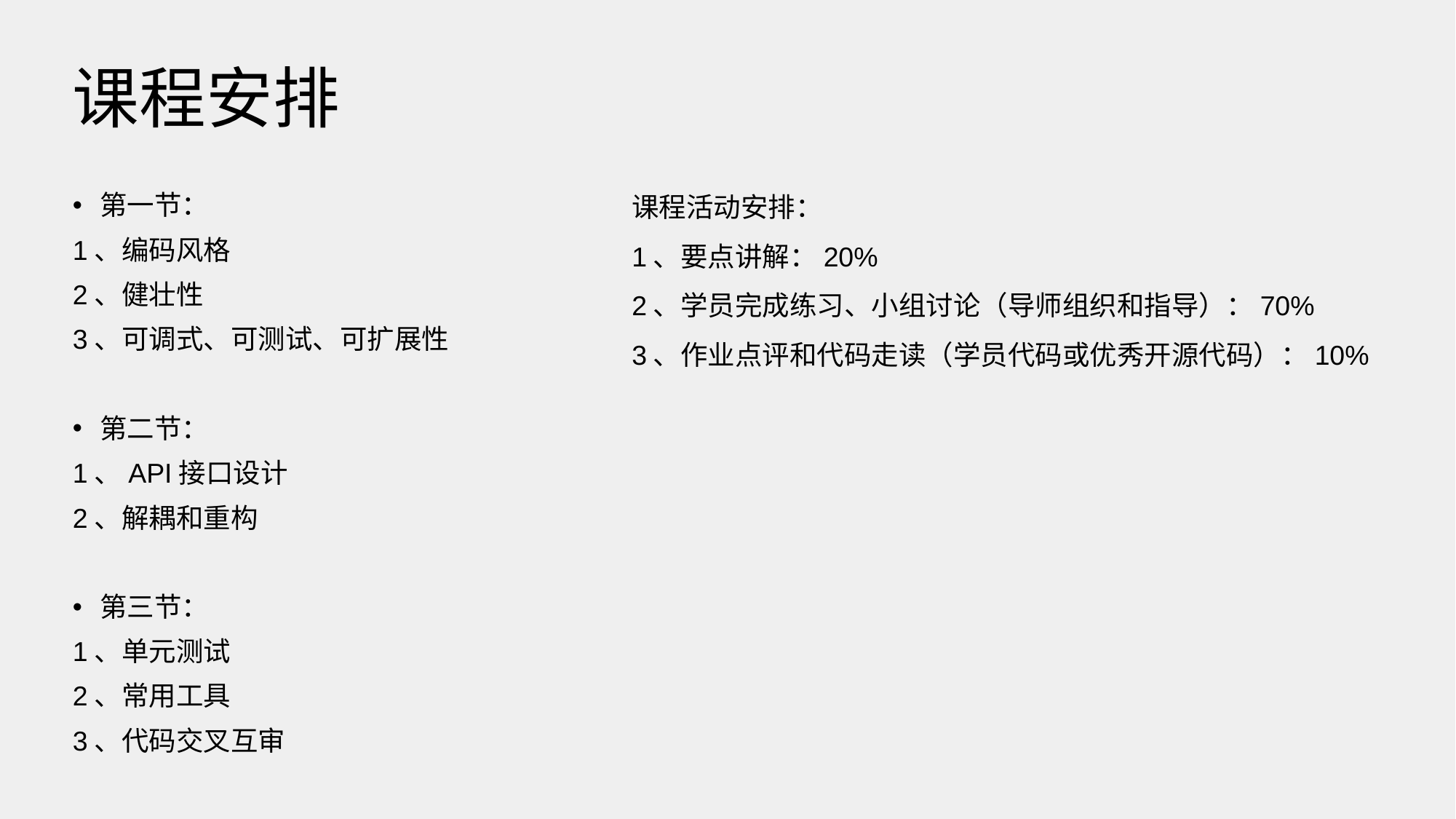

# 课程安排
课程活动安排：
1、要点讲解：20%
2、学员完成练习、小组讨论（导师组织和指导）：70%
3、作业点评和代码走读（学员代码或优秀开源代码）：10%
第一节：
1、编码风格
2、健壮性
3、可调式、可测试、可扩展性

第二节：
1、API接口设计
2、解耦和重构

第三节：
1、单元测试
2、常用工具
3、代码交叉互审